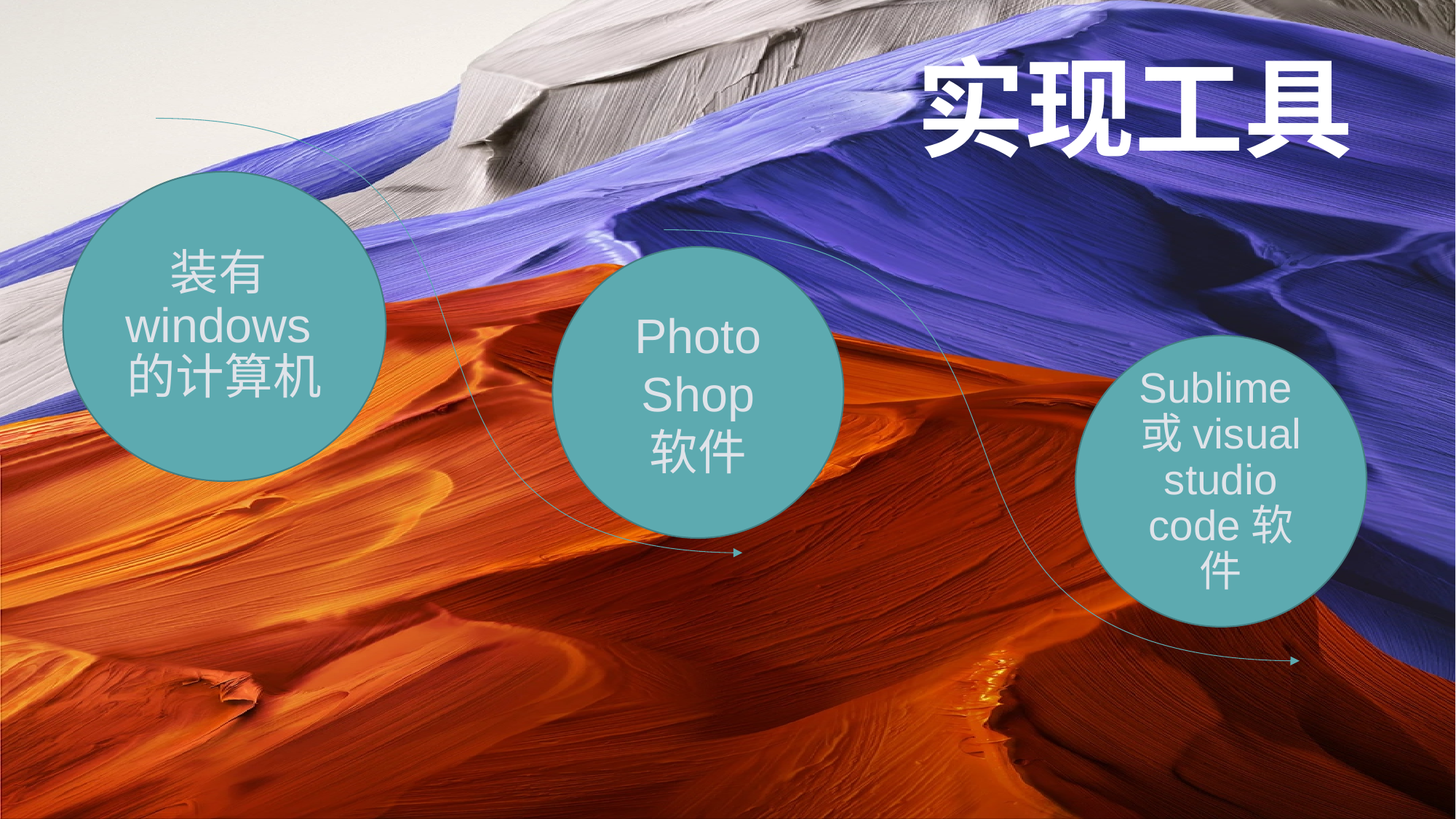

实现工具
装有windows的计算机
Photo
Shop
软件
Sublime或visual studio code软件